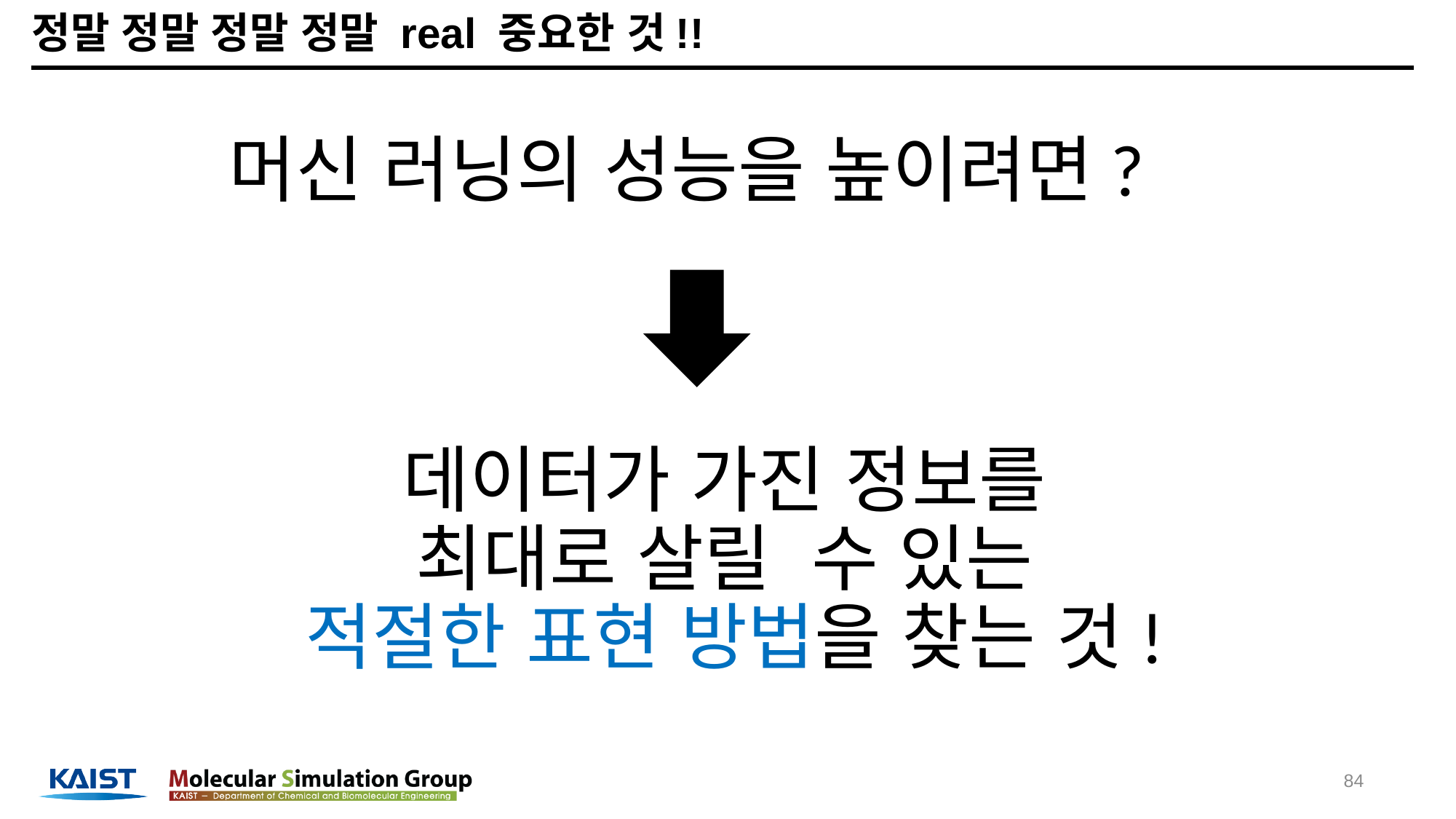

# 정말 정말 정말 정말 real 중요한 것!!

머신 러닝의 성능을 높이려면?

데이터가 가진 정보를
최대로 살릴  수 있는
적절한 표현 방법을 찾는 것!
84